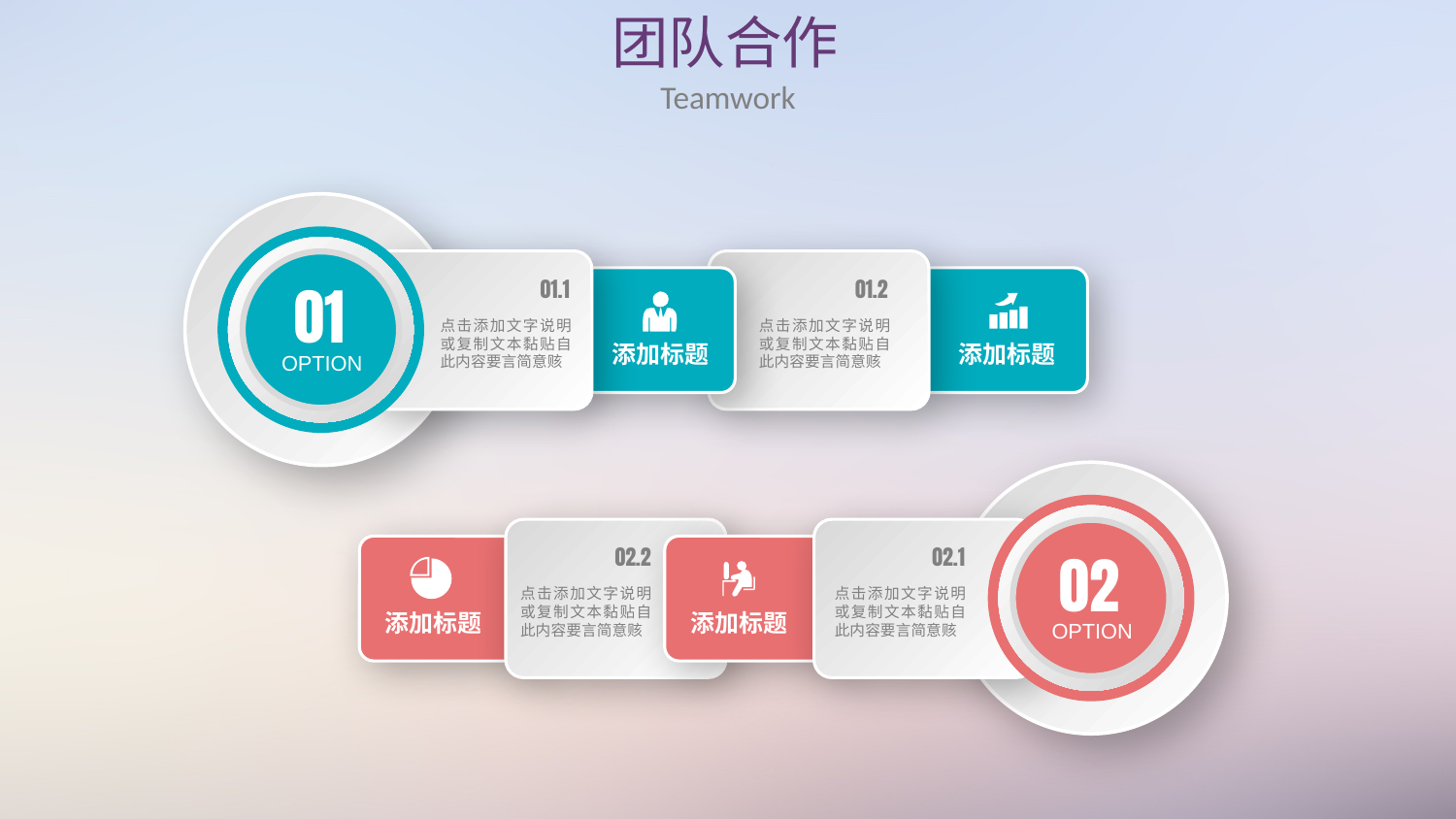

团队合作
Teamwork

01.1
点击添加文字说明或复制文本黏贴自此内容要言简意赅
01.2
点击添加文字说明或复制文本黏贴自此内容要言简意赅
01

添加标题

添加标题
OPTION

02.2
点击添加文字说明或复制文本黏贴自此内容要言简意赅
02.1
点击添加文字说明或复制文本黏贴自此内容要言简意赅
02

添加标题

添加标题
OPTION